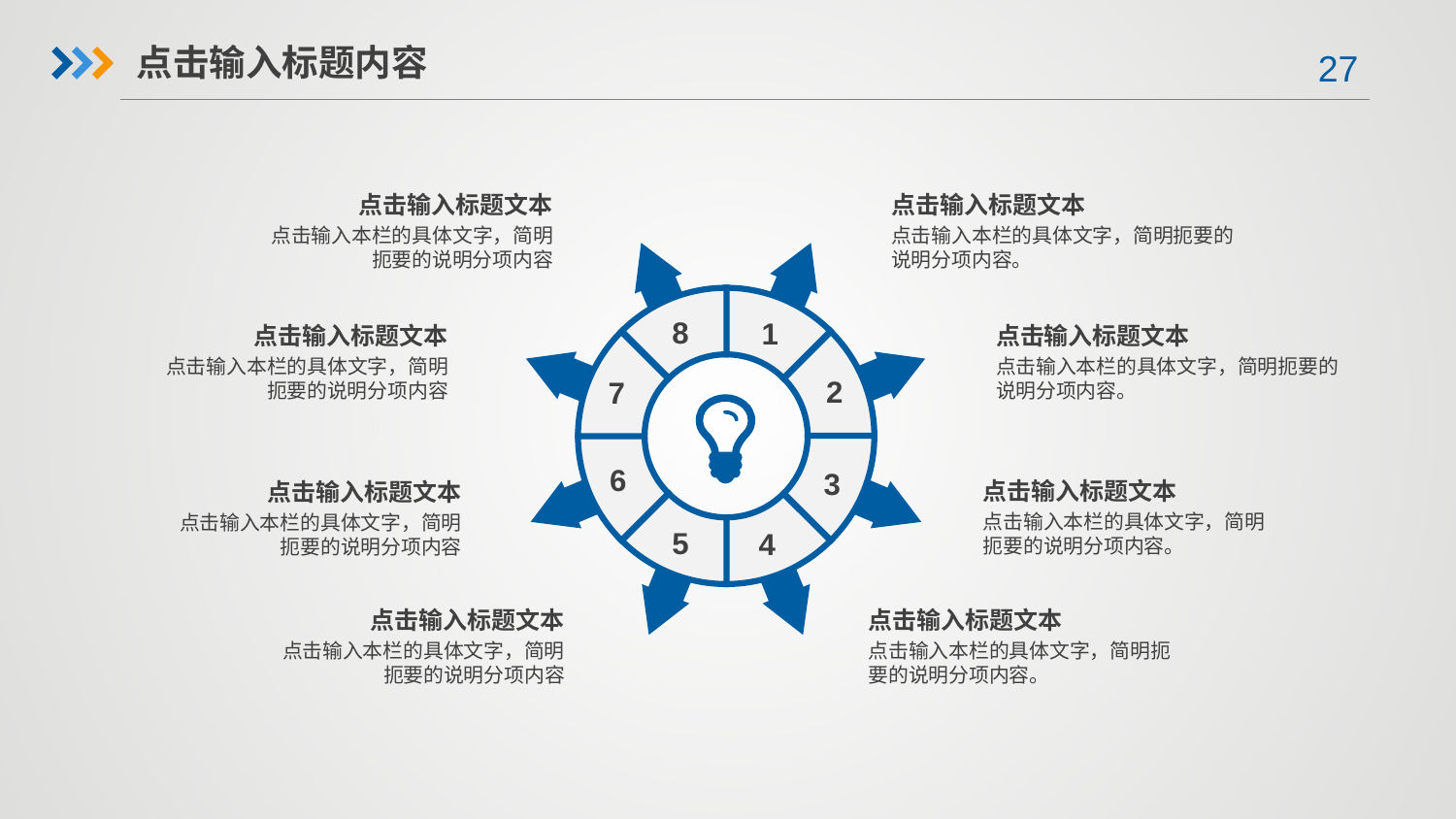

点击输入标题内容
点击输入标题文本
点击输入本栏的具体文字，简明扼要的说明分项内容
点击输入标题文本
点击输入本栏的具体文字，简明扼要的说明分项内容。

点击输入标题文本
点击输入本栏的具体文字，简明扼要的说明分项内容
点击输入标题文本
点击输入本栏的具体文字，简明扼要的说明分项内容。
8
1

2
7

6
点击输入标题文本
点击输入本栏的具体文字，简明扼要的说明分项内容。
3
点击输入标题文本
点击输入本栏的具体文字，简明扼要的说明分项内容

5
4
点击输入标题文本
点击输入本栏的具体文字，简明扼要的说明分项内容
点击输入标题文本
点击输入本栏的具体文字，简明扼要的说明分项内容。